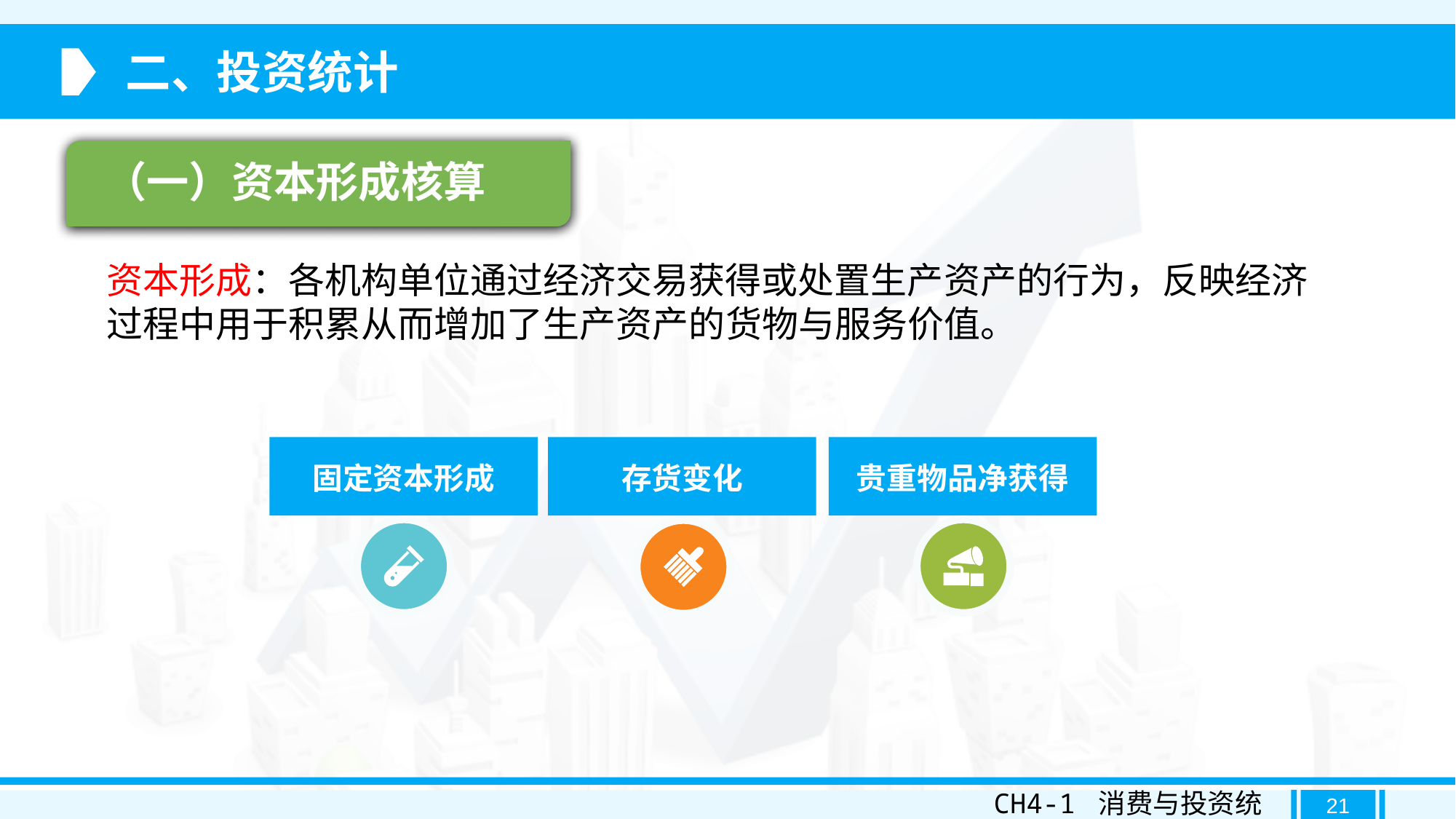

二、投资统计

（一）资本形成核算
资本形成：各机构单位通过经济交易获得或处置生产资产的行为，反映经济过程中用于积累从而增加了生产资产的货物与服务价值。

固定资本形成

存货变化

贵重物品净获得

CH4-1 消费与投资统计
21